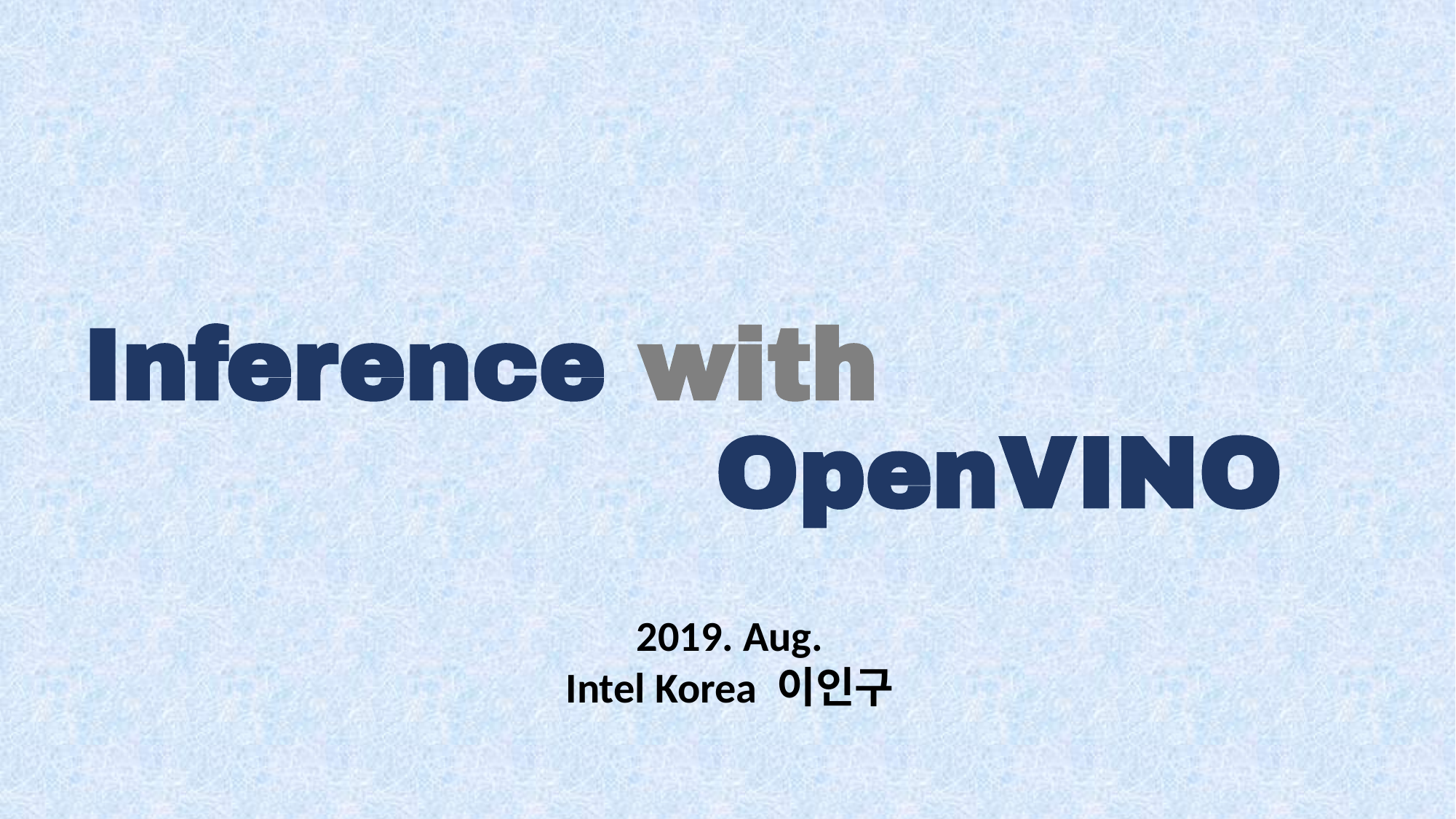

Inference with
                   OpenVINO
2019. Aug.
Intel Korea 이인구